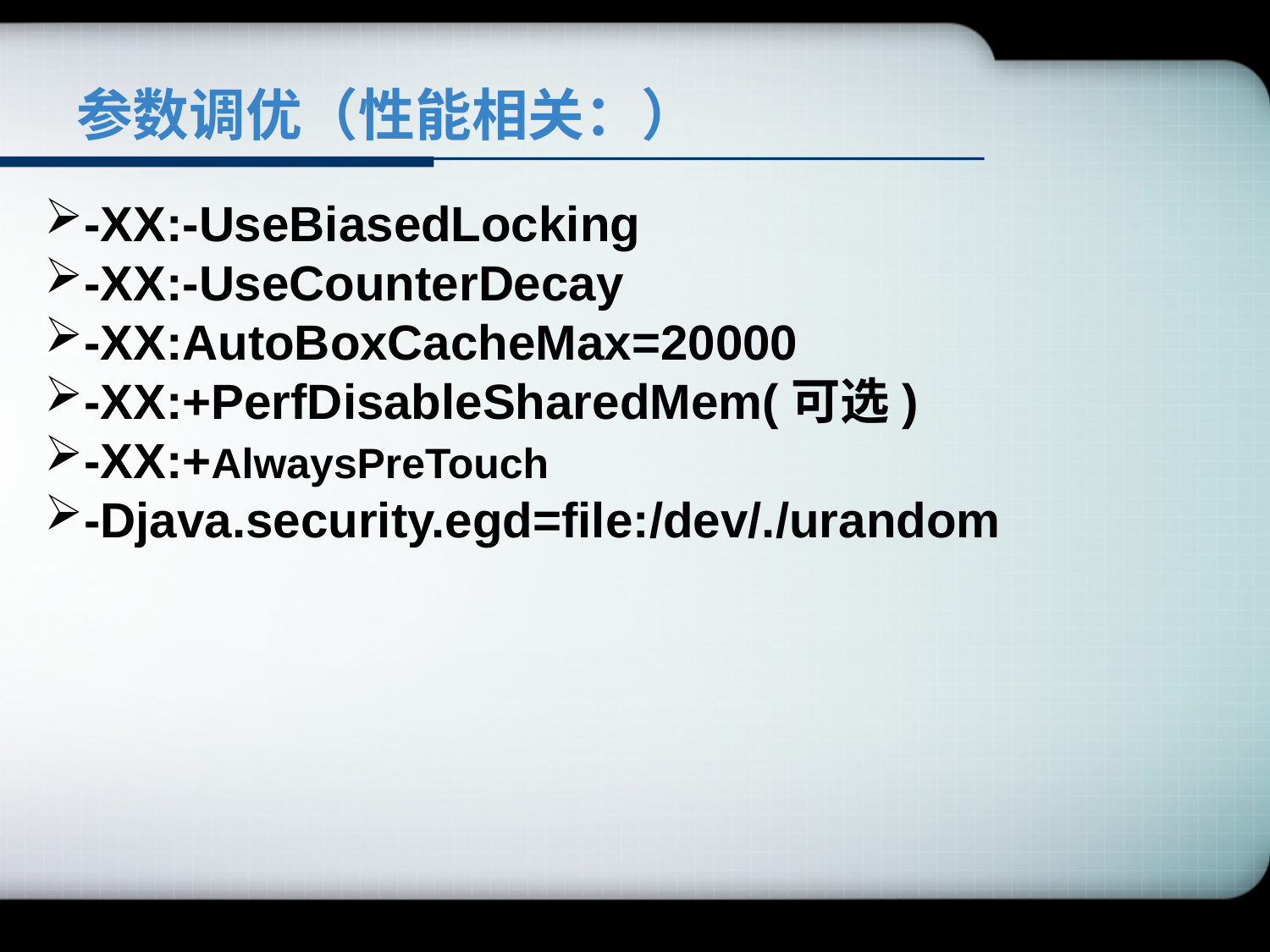

# 参数调优（性能相关：）
-XX:-UseBiasedLocking
-XX:-UseCounterDecay
-XX:AutoBoxCacheMax=20000
-XX:+PerfDisableSharedMem(可选)
-XX:+AlwaysPreTouch
-Djava.security.egd=file:/dev/./urandom